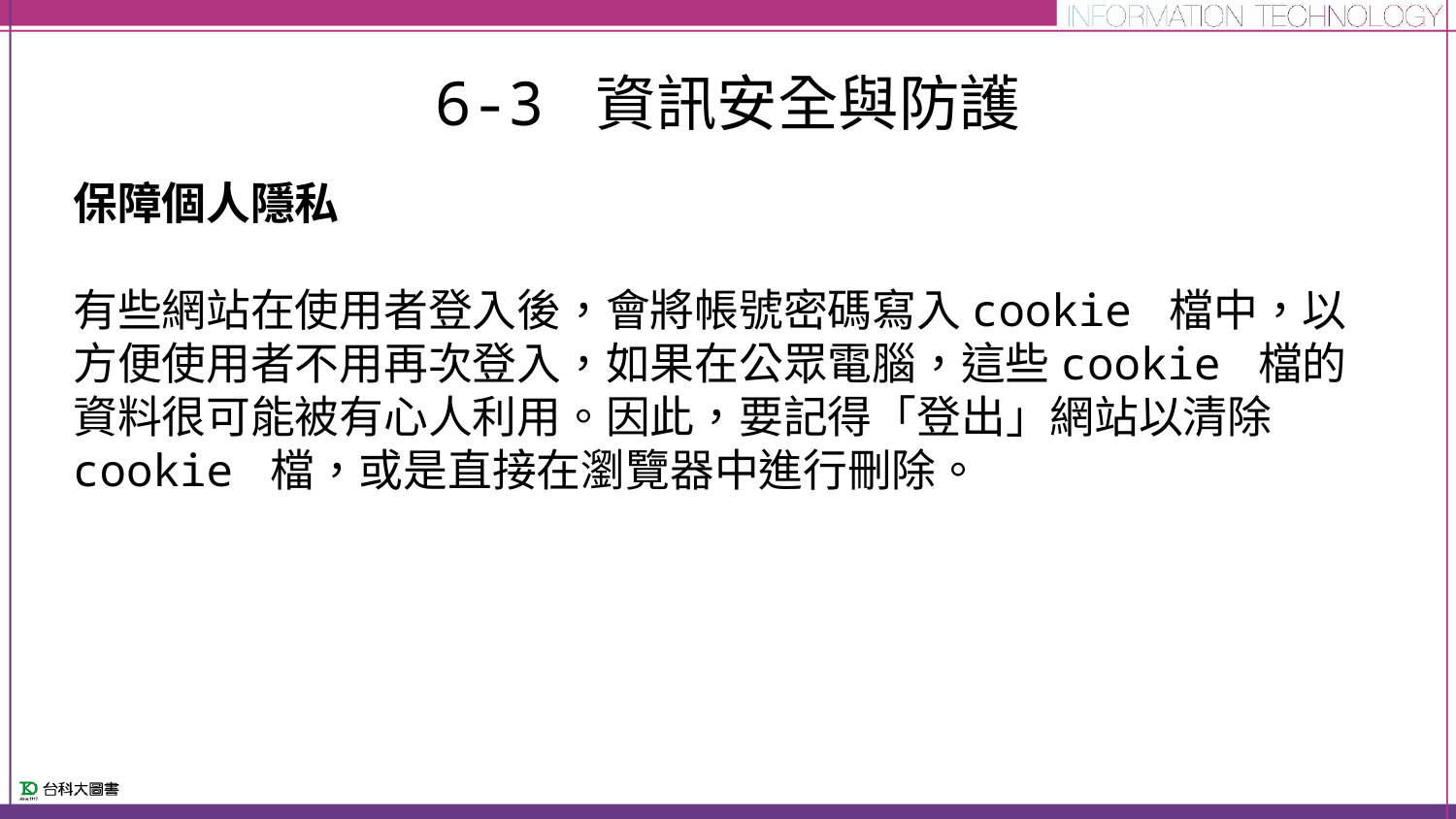

# 6-3 資訊安全與防護
保障個人隱私

有些網站在使用者登入後，會將帳號密碼寫入cookie 檔中，以方便使用者不用再次登入，如果在公眾電腦，這些cookie 檔的資料很可能被有心人利用。因此，要記得「登出」網站以清除cookie 檔，或是直接在瀏覽器中進行刪除。